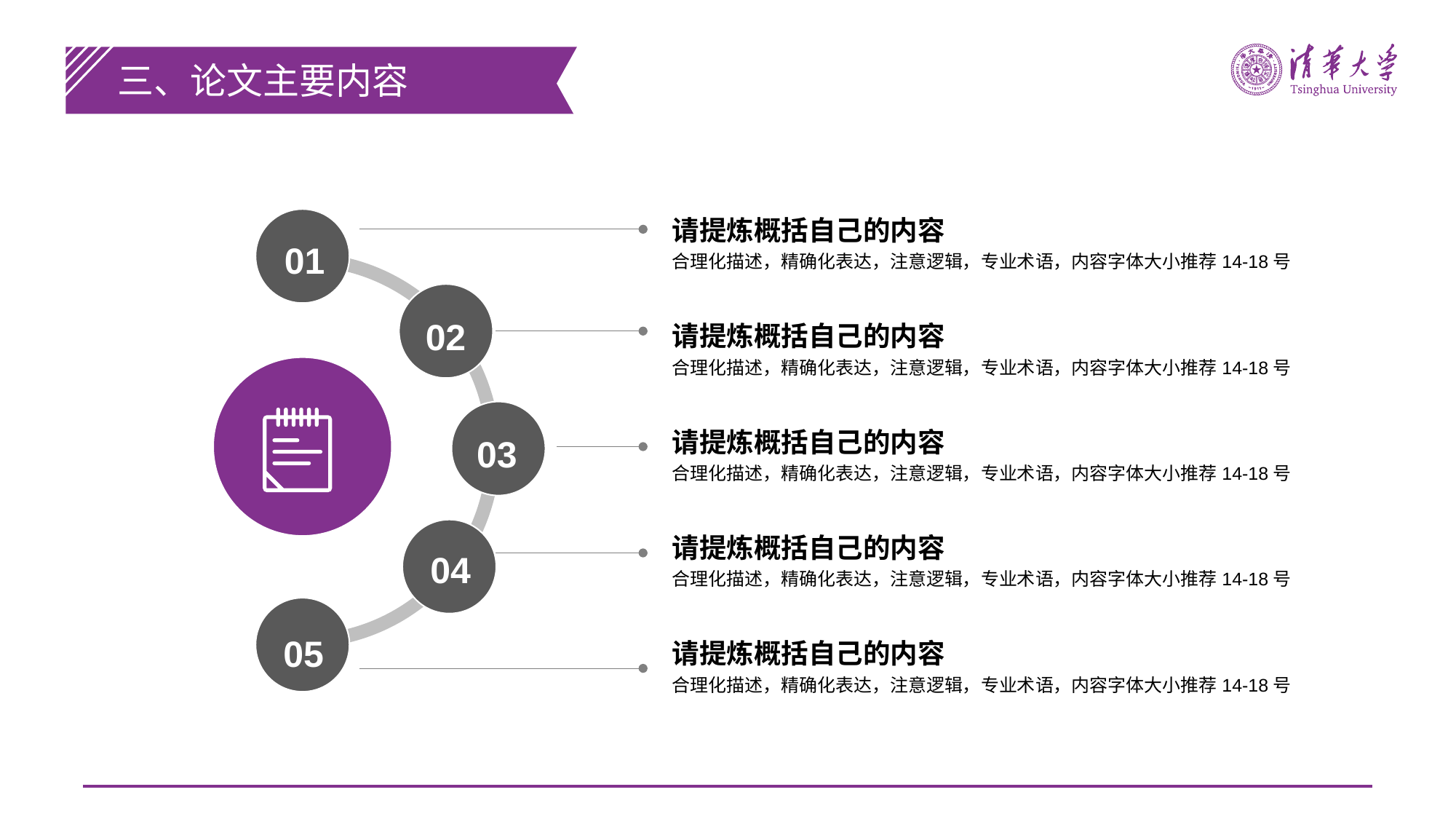

三、论文主要内容
请提炼概括自己的内容
合理化描述，精确化表达，注意逻辑，专业术语，内容字体大小推荐14-18号

01
02
请提炼概括自己的内容
合理化描述，精确化表达，注意逻辑，专业术语，内容字体大小推荐14-18号

请提炼概括自己的内容
合理化描述，精确化表达，注意逻辑，专业术语，内容字体大小推荐14-18号
03
请提炼概括自己的内容
合理化描述，精确化表达，注意逻辑，专业术语，内容字体大小推荐14-18号
04
05
请提炼概括自己的内容
合理化描述，精确化表达，注意逻辑，专业术语，内容字体大小推荐14-18号